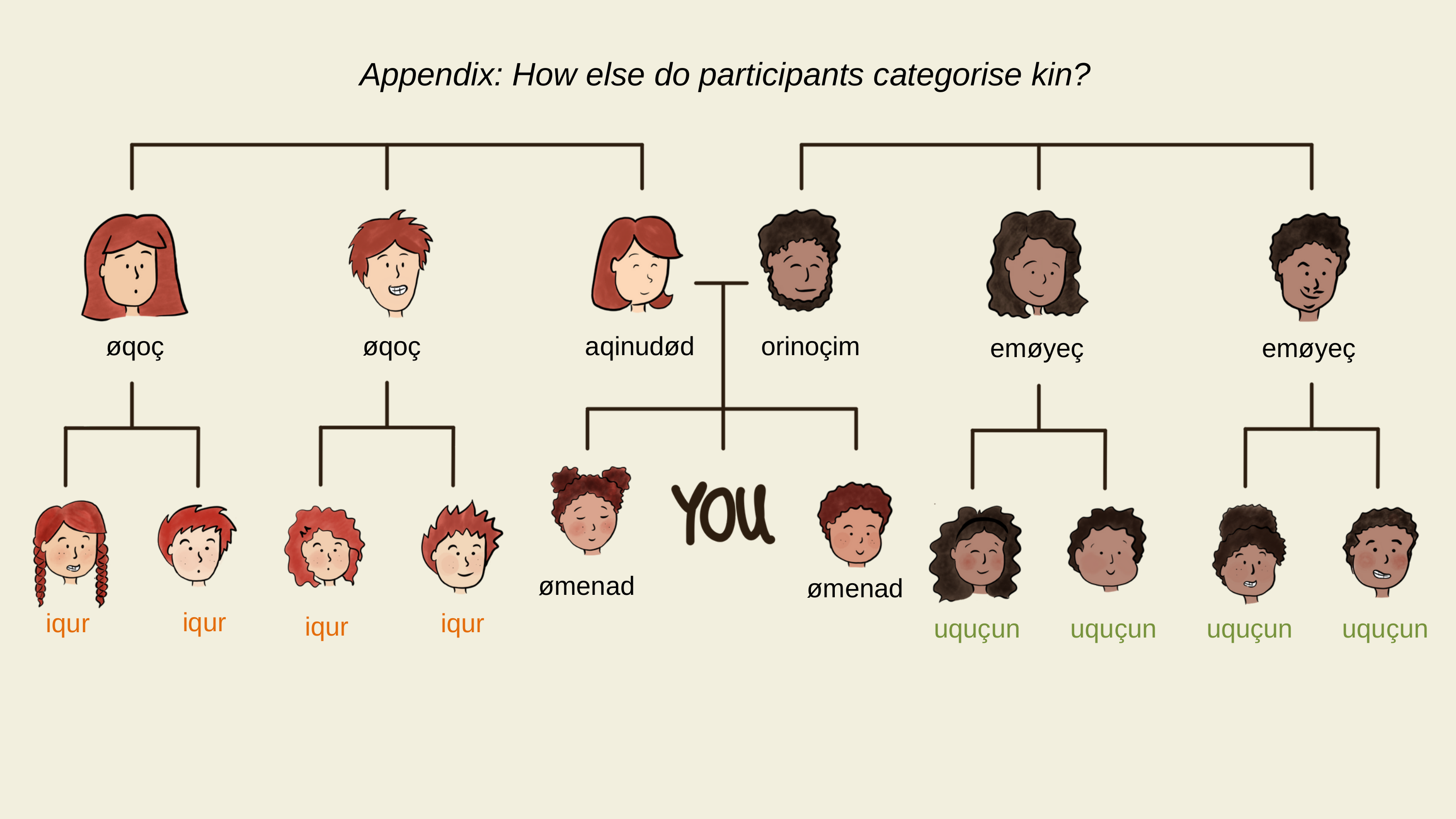

Appendix: How else do participants categorise kin?

øqoç
øqoç
aqinudød
orinoçim
emøyeç
emøyeç
ømenad
ømenad
iqur
iqur
iqur
iqur
uquçun

uquçun
uquçun

uquçun

Maisy Hallam ・ Centre for Language Evolution・EvoLang 2024